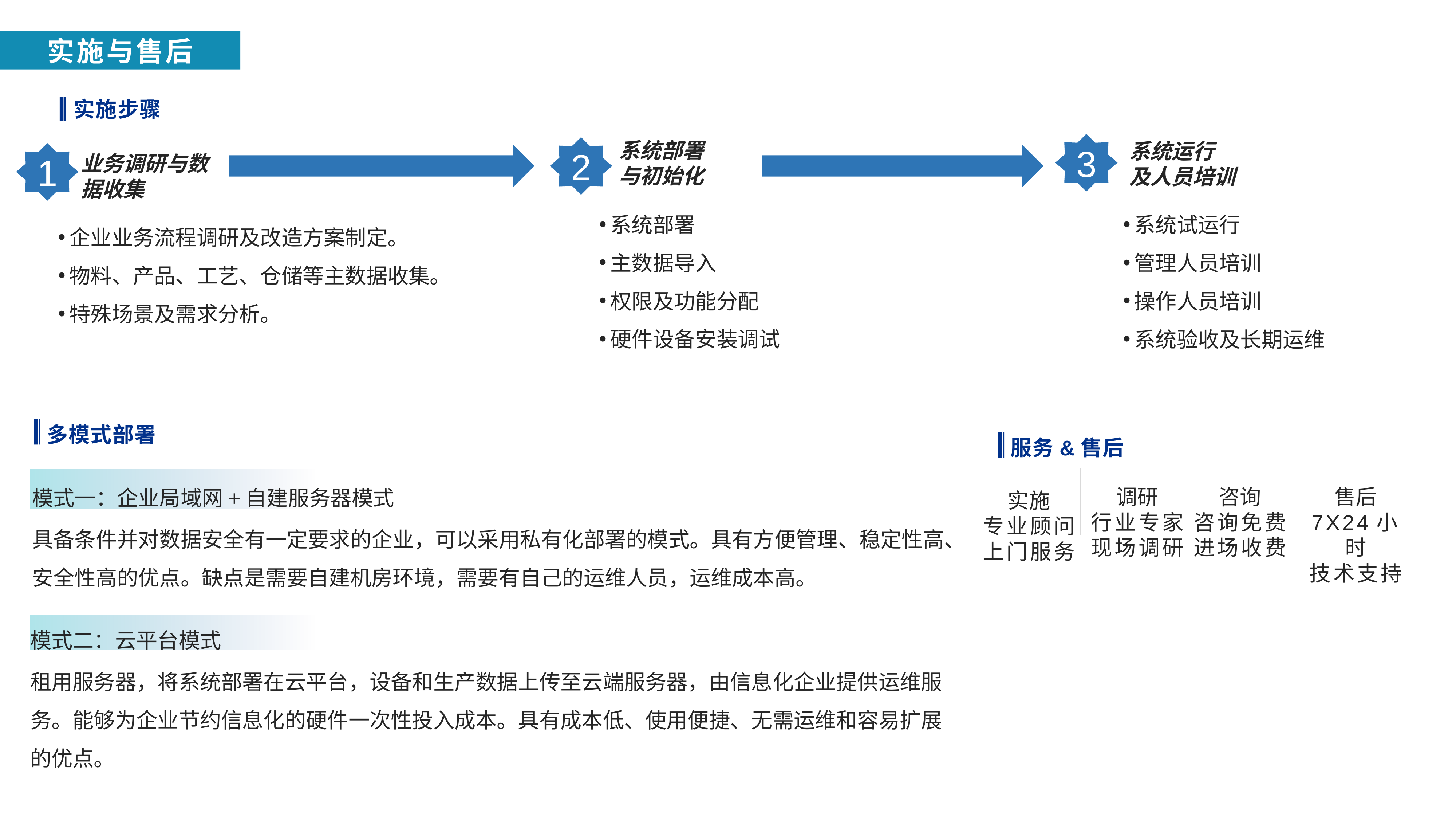

实施与售后
实施步骤

3
系统部署
与初始化
系统运行
及人员培训
2
1

业务调研与数据收集
系统部署
主数据导入
权限及功能分配
硬件设备安装调试
系统试运行
管理人员培训
操作人员培训
系统验收及长期运维

企业业务流程调研及改造方案制定。
物料、产品、工艺、仓储等主数据收集。
特殊场景及需求分析。
多模式部署

服务&售后

调研
行业专家
现场调研
咨询
咨询免费
进场收费
售后
7X24小时
技术支持
实施
专业顾问
上门服务
模式一：企业局域网+自建服务器模式
具备条件并对数据安全有一定要求的企业，可以采用私有化部署的模式。具有方便管理、稳定性高、安全性高的优点。缺点是需要自建机房环境，需要有自己的运维人员，运维成本高。

模式二：云平台模式
租用服务器，将系统部署在云平台，设备和生产数据上传至云端服务器，由信息化企业提供运维服务。能够为企业节约信息化的硬件一次性投入成本。具有成本低、使用便捷、无需运维和容易扩展的优点。